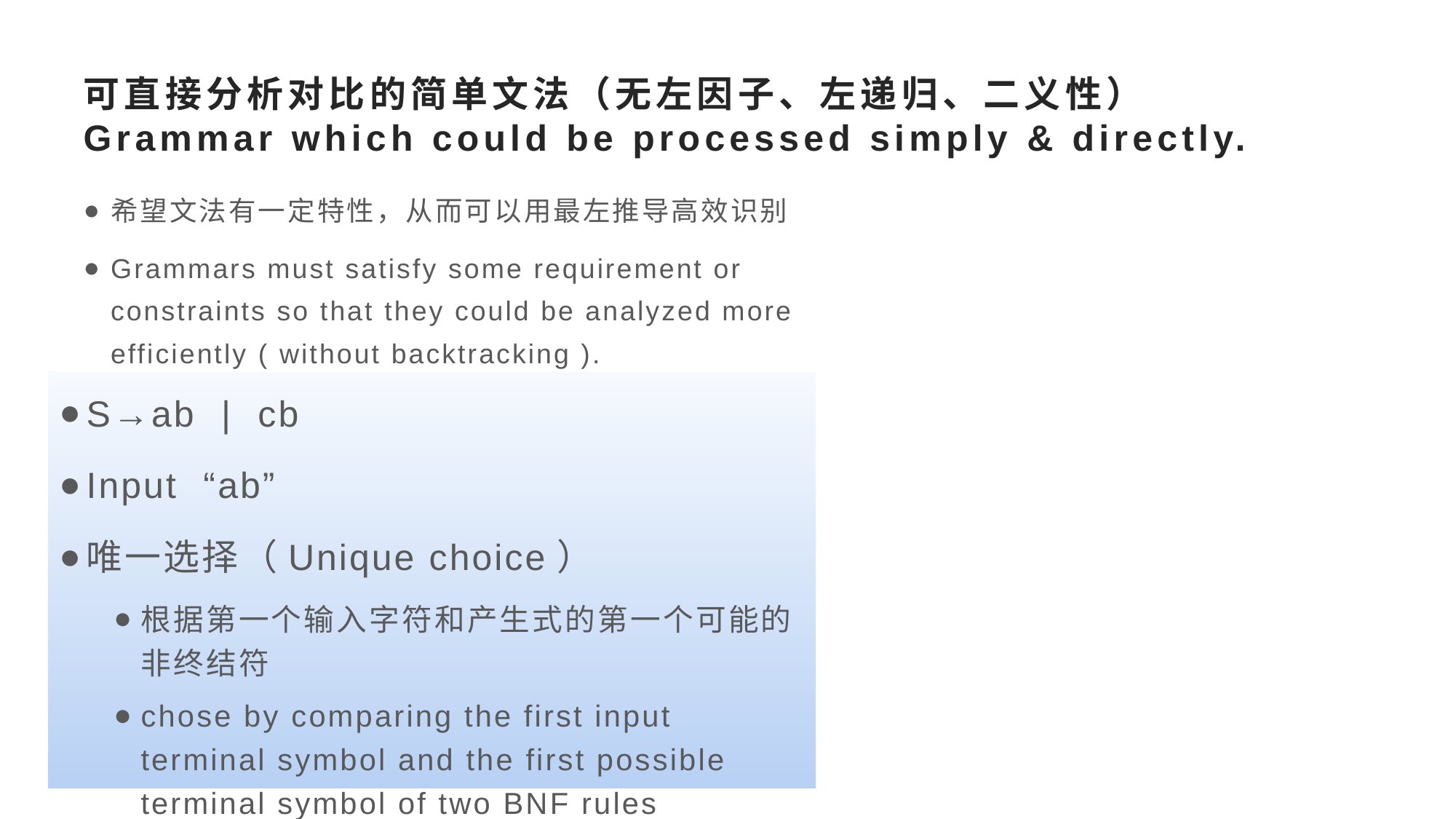

# 可直接分析对比的简单文法（无左因子、左递归、二义性） Grammar which could be processed simply & directly.
希望文法有一定特性，从而可以用最左推导高效识别
Grammars must satisfy some requirement or constraints so that they could be analyzed more efficiently ( without backtracking ).

S→ab  |  cb
Input  “ab”
唯一选择（Unique choice）
根据第一个输入字符和产生式的第一个可能的非终结符
chose by comparing the first input terminal symbol and the first possible terminal symbol of two BNF rules

西北工业大学    林奕
19